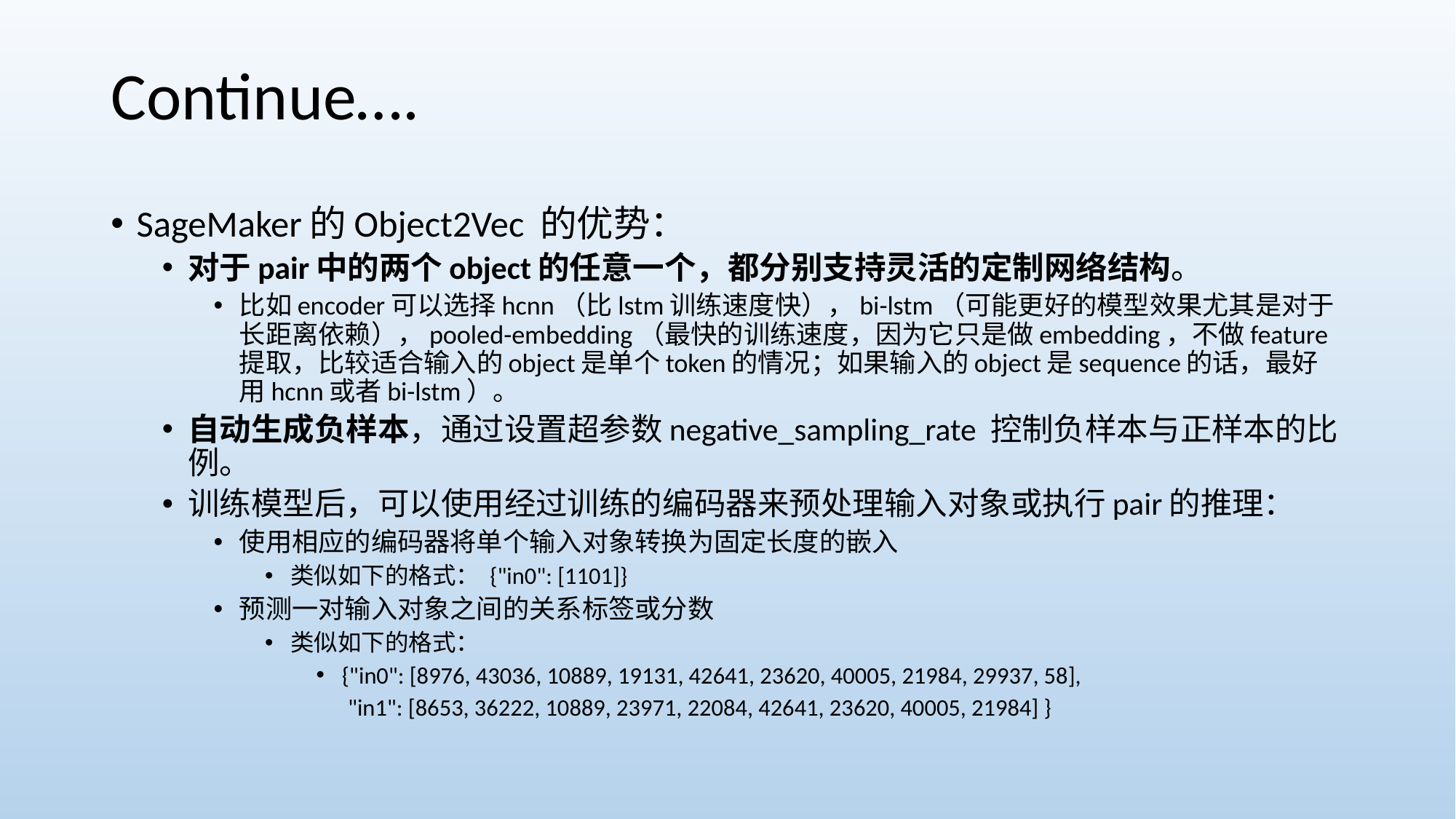

# Continue….
SageMaker的Object2Vec 的优势：
对于pair中的两个object的任意一个，都分别支持灵活的定制网络结构。
比如encoder可以选择hcnn（比lstm训练速度快），bi-lstm（可能更好的模型效果尤其是对于长距离依赖），pooled-embedding（最快的训练速度，因为它只是做embedding，不做feature提取，比较适合输入的object是单个token的情况；如果输入的object是sequence的话，最好用hcnn或者bi-lstm）。
自动生成负样本，通过设置超参数negative_sampling_rate 控制负样本与正样本的比例。
训练模型后，可以使用经过训练的编码器来预处理输入对象或执行pair的推理：
使用相应的编码器将单个输入对象转换为固定长度的嵌入
类似如下的格式： {"in0": [1101]}
预测一对输入对象之间的关系标签或分数
类似如下的格式：
{"in0": [8976, 43036, 10889, 19131, 42641, 23620, 40005, 21984, 29937, 58],
      "in1": [8653, 36222, 10889, 23971, 22084, 42641, 23620, 40005, 21984] }